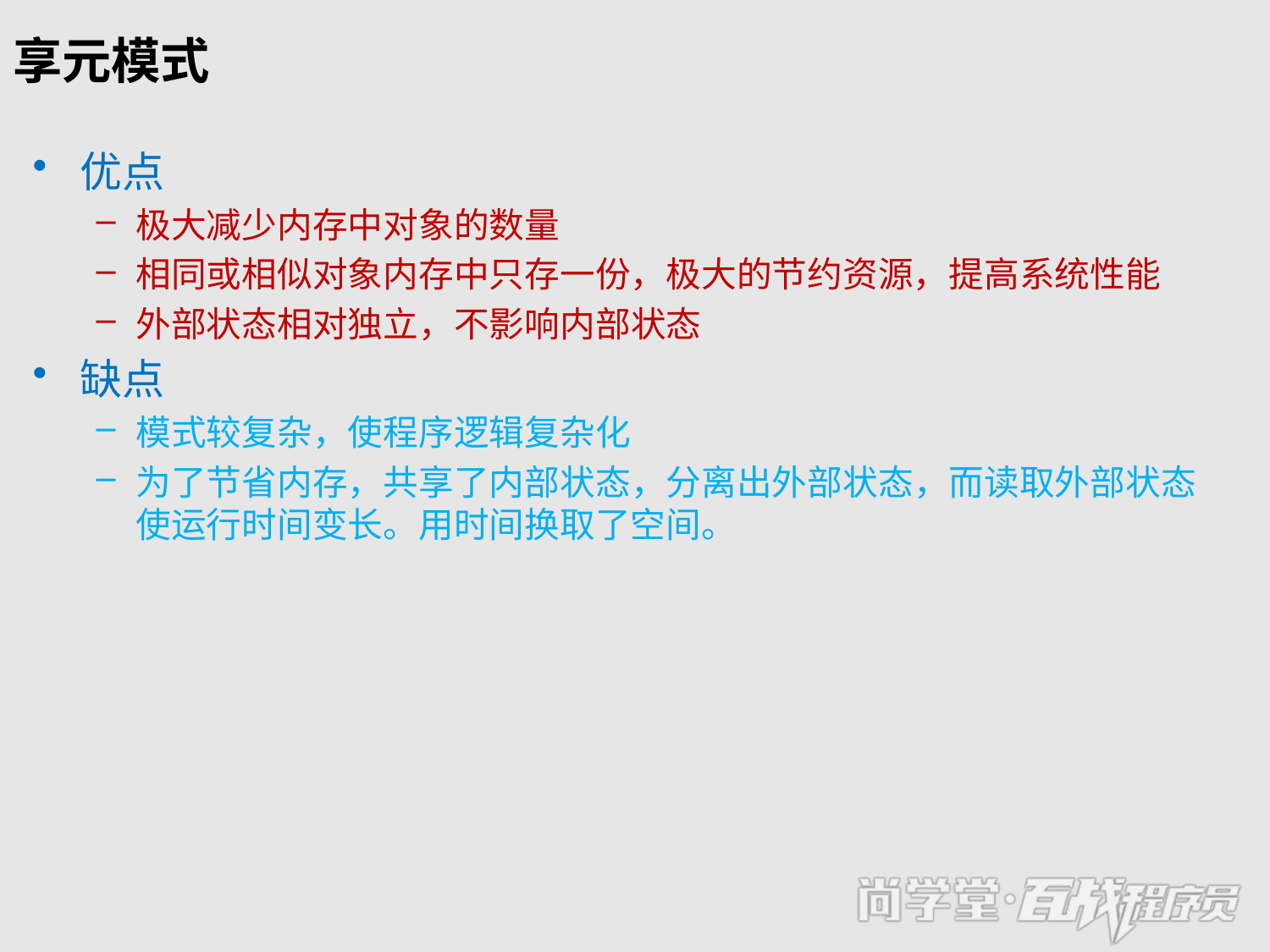

# 享元模式
优点
极大减少内存中对象的数量
相同或相似对象内存中只存一份，极大的节约资源，提高系统性能
外部状态相对独立，不影响内部状态
缺点
模式较复杂，使程序逻辑复杂化
为了节省内存，共享了内部状态，分离出外部状态，而读取外部状态使运行时间变长。用时间换取了空间。